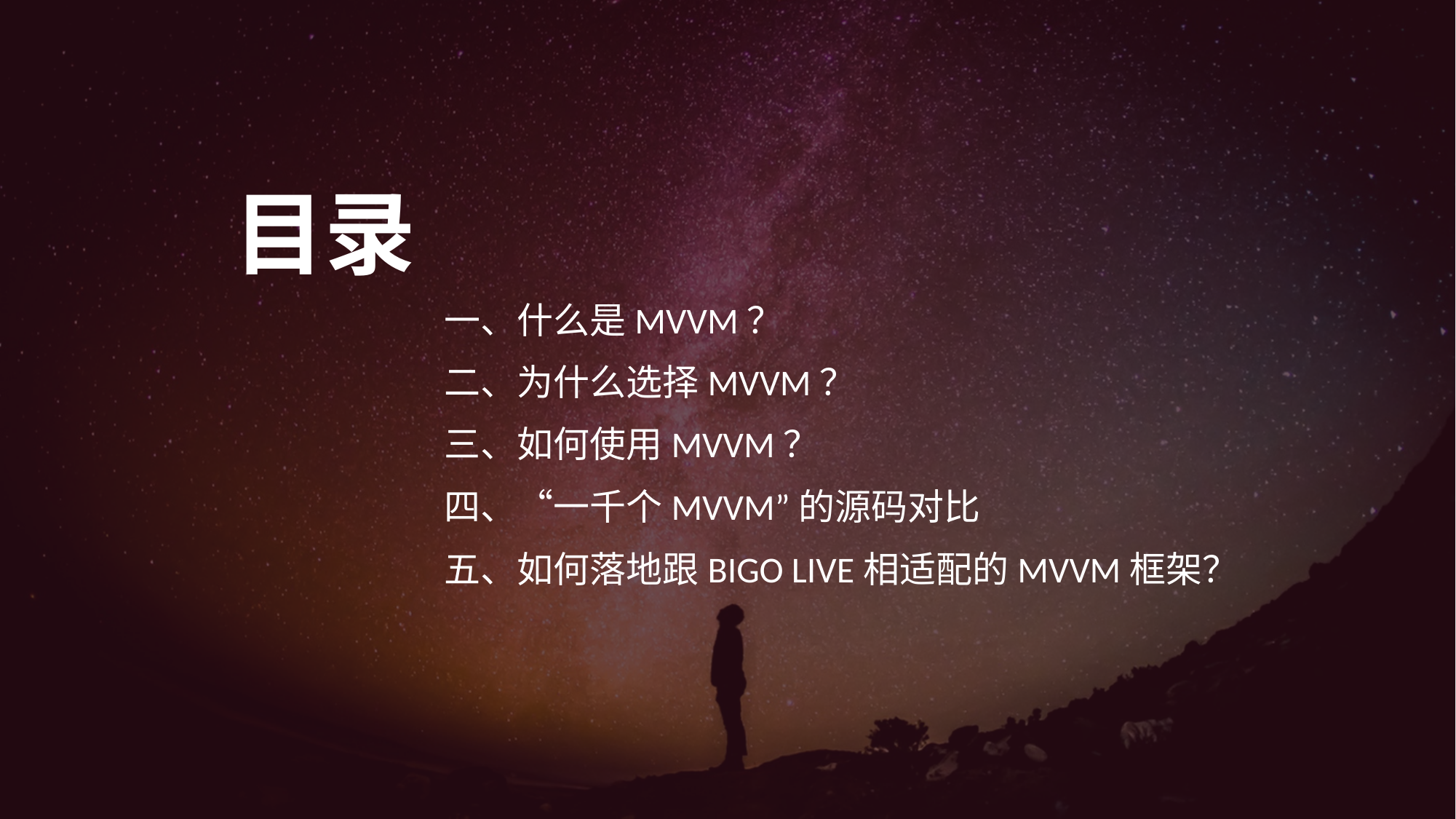

目录
一、什么是MVVM？
二、为什么选择MVVM？
三、如何使用MVVM？
四、“一千个MVVM”的源码对比
五、如何落地跟BIGO LIVE相适配的MVVM框架？